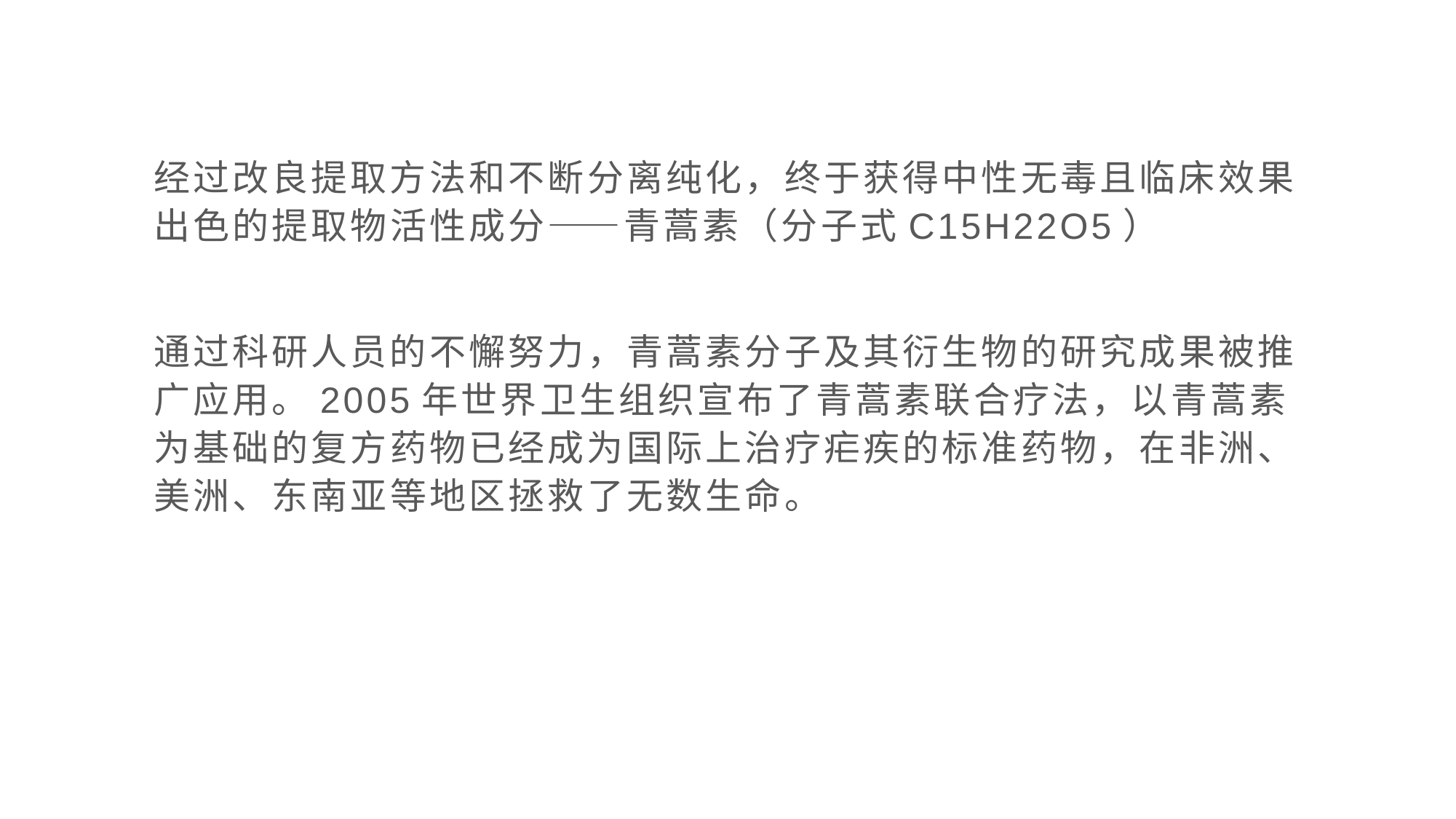

经过改良提取方法和不断分离纯化，终于获得中性无毒且临床效果出色的提取物活性成分——青蒿素（分子式C15H22O5）

通过科研人员的不懈努力，青蒿素分子及其衍生物的研究成果被推广应用。2005年世界卫生组织宣布了青蒿素联合疗法，以青蒿素为基础的复方药物已经成为国际上治疗疟疾的标准药物，在非洲、美洲、东南亚等地区拯救了无数生命。